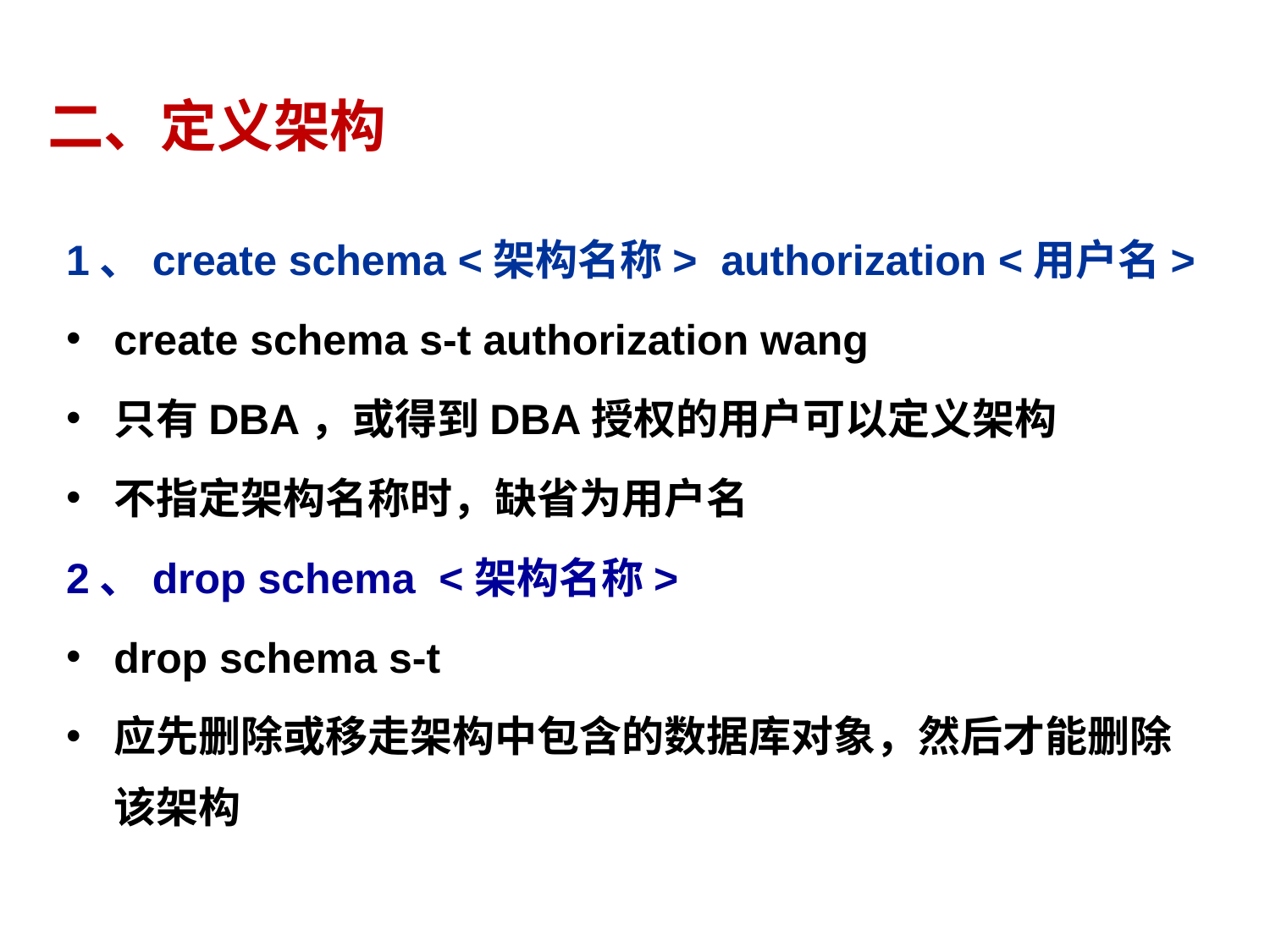

# 二、定义架构
1、create schema <架构名称>  authorization <用户名>
create schema s-t authorization wang
只有DBA，或得到DBA授权的用户可以定义架构
不指定架构名称时，缺省为用户名
2、drop schema  <架构名称>
drop schema s-t
应先删除或移走架构中包含的数据库对象，然后才能删除该架构